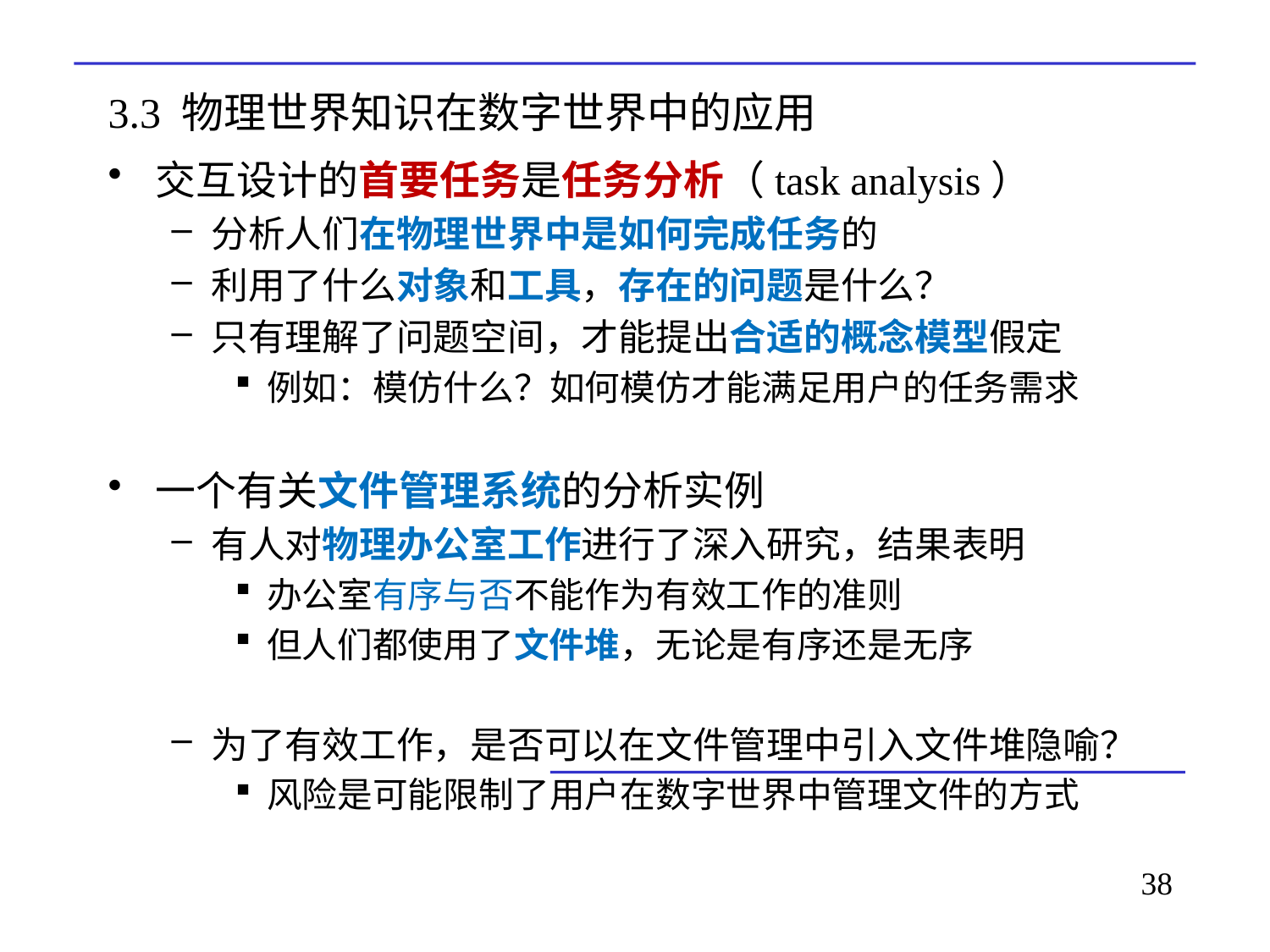

# 3.3 物理世界知识在数字世界中的应用
交互设计的首要任务是任务分析（task analysis）
分析人们在物理世界中是如何完成任务的
利用了什么对象和工具，存在的问题是什么？
只有理解了问题空间，才能提出合适的概念模型假定
例如：模仿什么？如何模仿才能满足用户的任务需求

一个有关文件管理系统的分析实例
有人对物理办公室工作进行了深入研究，结果表明
办公室有序与否不能作为有效工作的准则
但人们都使用了文件堆，无论是有序还是无序

为了有效工作，是否可以在文件管理中引入文件堆隐喻？
风险是可能限制了用户在数字世界中管理文件的方式
38